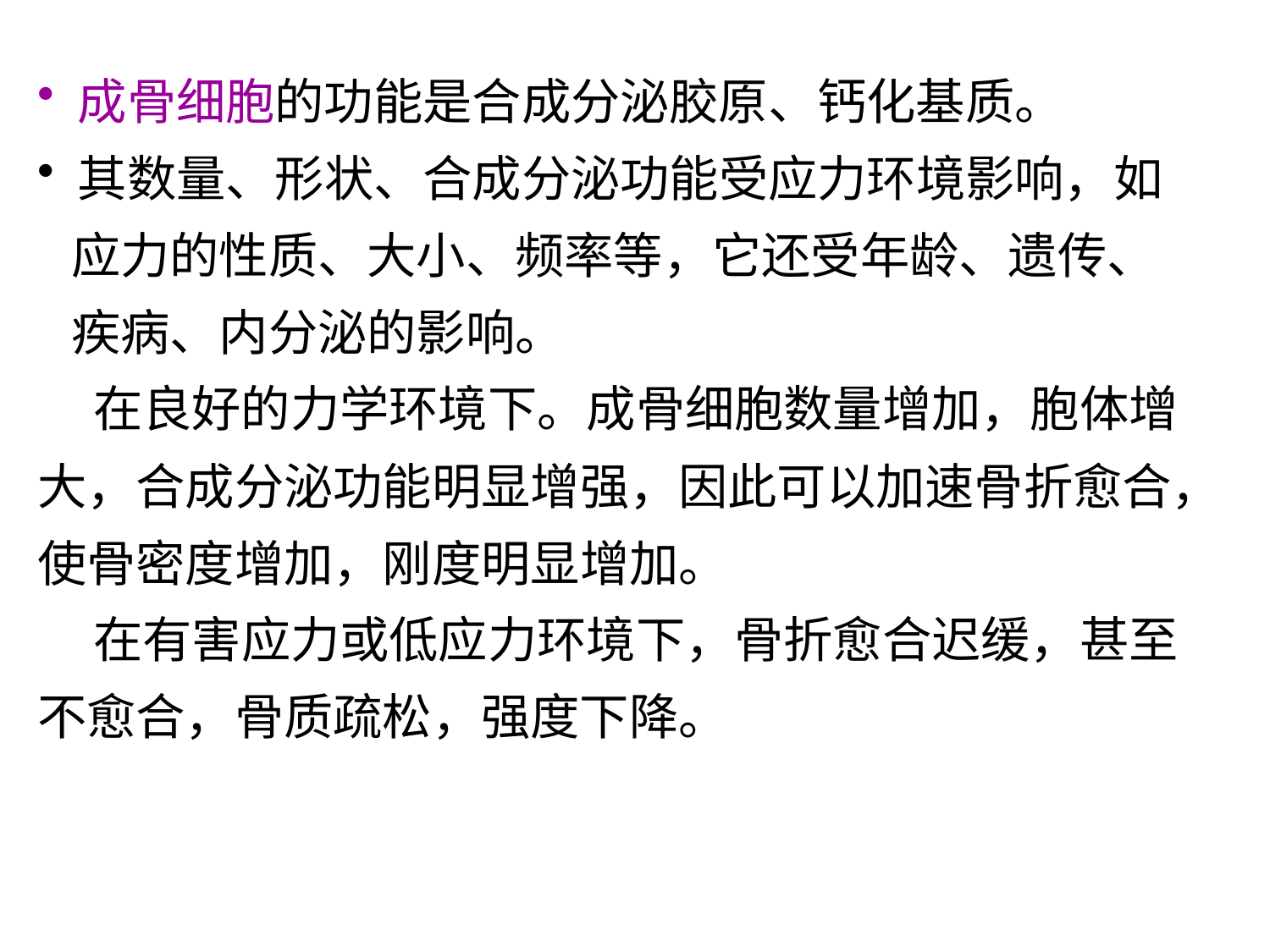

成骨细胞的功能是合成分泌胶原、钙化基质。
 其数量、形状、合成分泌功能受应力环境影响，如
  应力的性质、大小、频率等，它还受年龄、遗传、
  疾病、内分泌的影响。
    在良好的力学环境下。成骨细胞数量增加，胞体增大，合成分泌功能明显增强，因此可以加速骨折愈合，使骨密度增加，刚度明显增加。
    在有害应力或低应力环境下，骨折愈合迟缓，甚至不愈合，骨质疏松，强度下降。